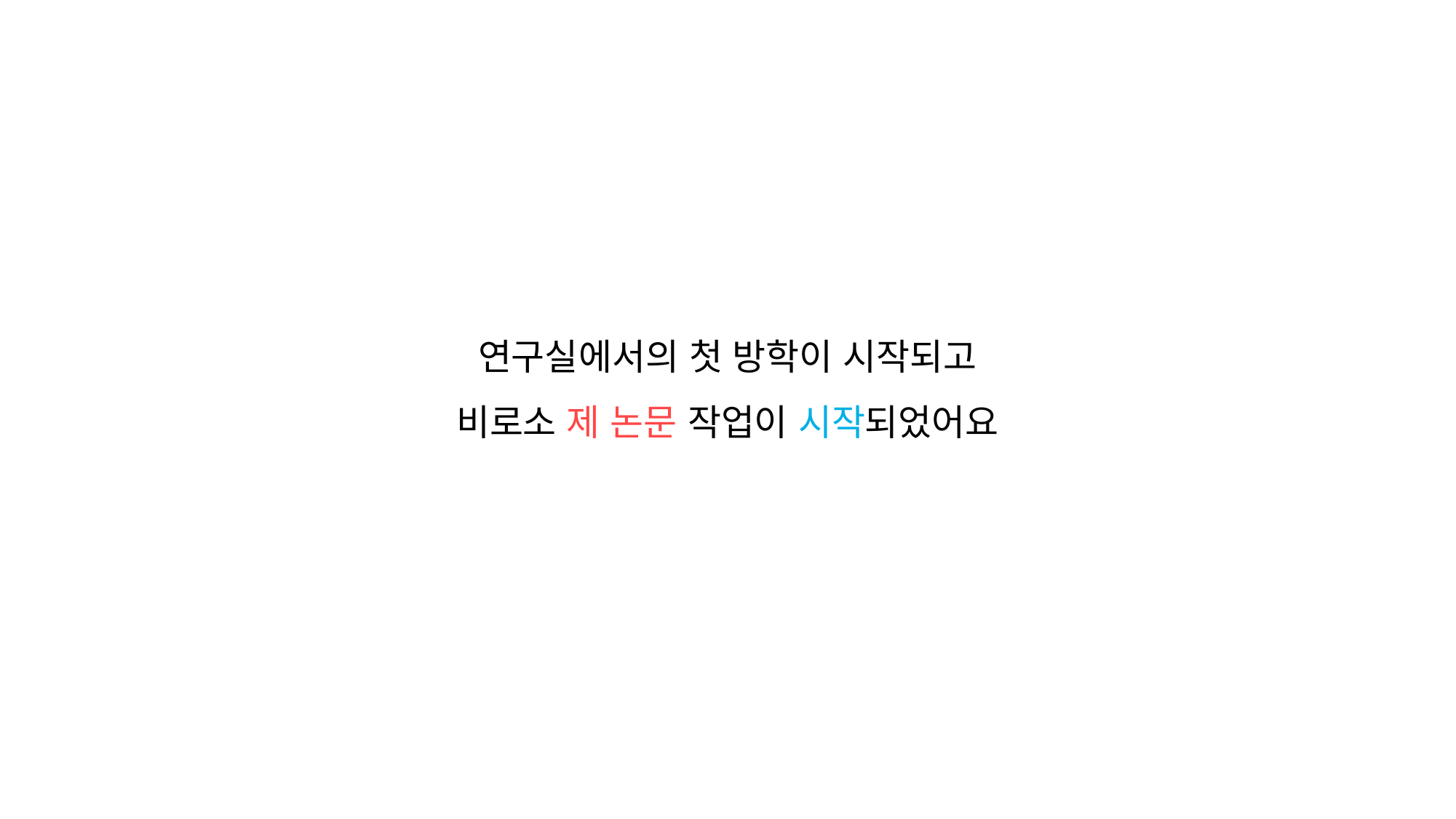

연구실에서의 첫 방학이 시작되고
비로소 제 논문 작업이 시작되었어요